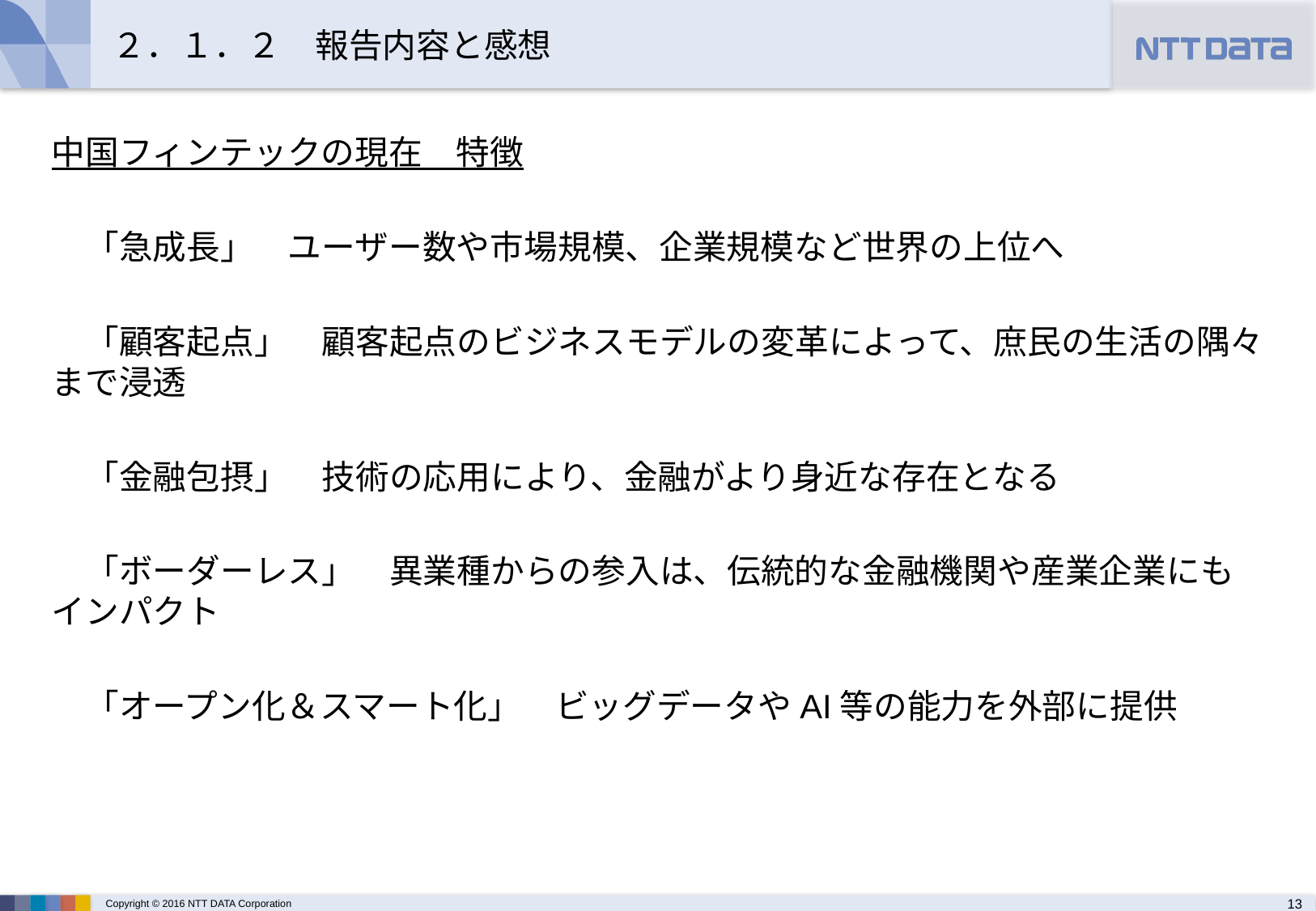

# ２．１．２　報告内容と感想
中国フィンテックの現在　特徴

　「急成長」　ユーザー数や市場規模、企業規模など世界の上位へ

　「顧客起点」　顧客起点のビジネスモデルの変革によって、庶民の生活の隅々まで浸透

　「金融包摂」　技術の応用により、金融がより身近な存在となる

　「ボーダーレス」　異業種からの参入は、伝統的な金融機関や産業企業にもインパクト

　「オープン化＆スマート化」　ビッグデータやAI等の能力を外部に提供